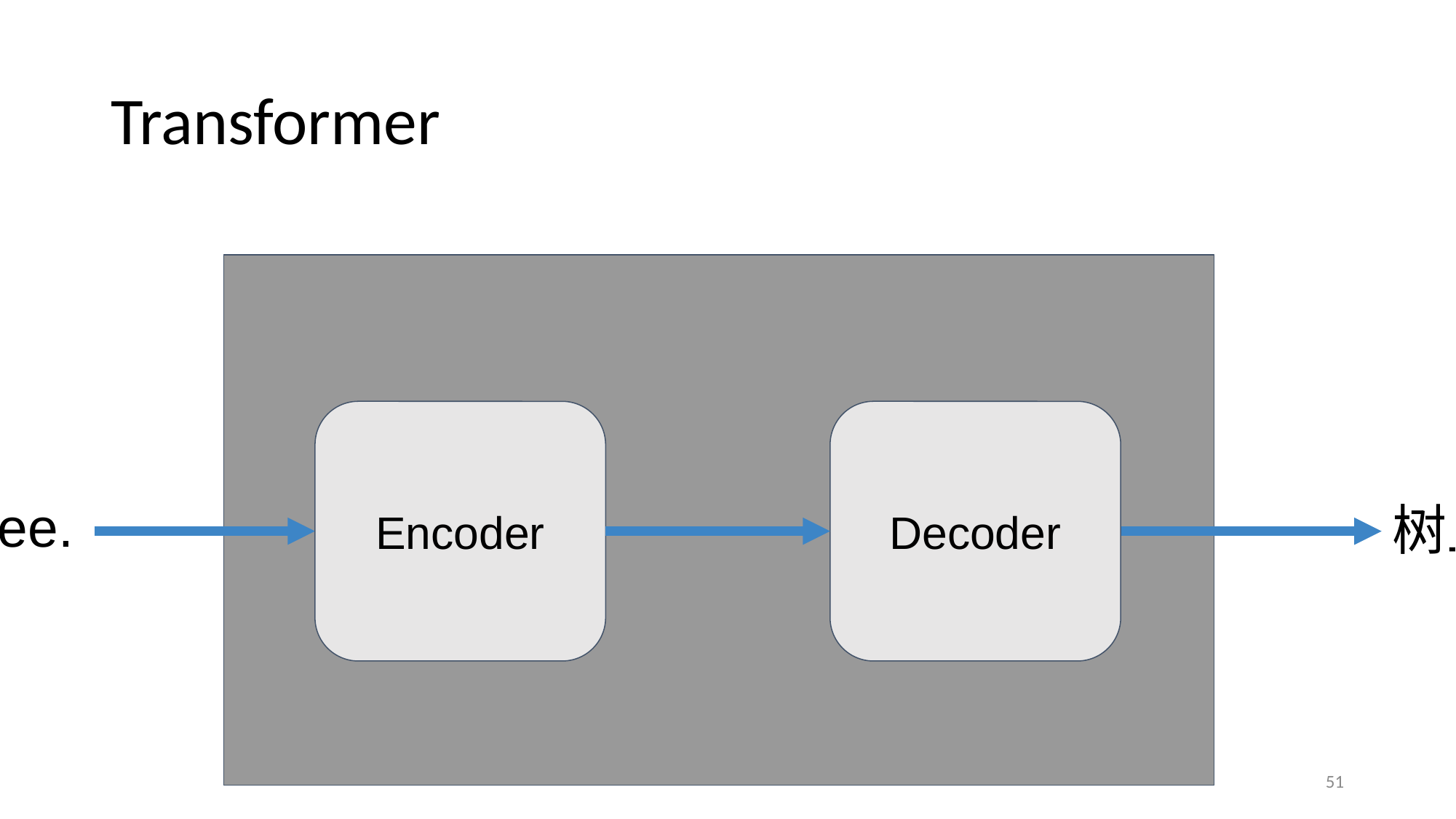

# Transformer

Encoder
Decoder
An apple falls from a tree.
树上掉下一个苹果
51